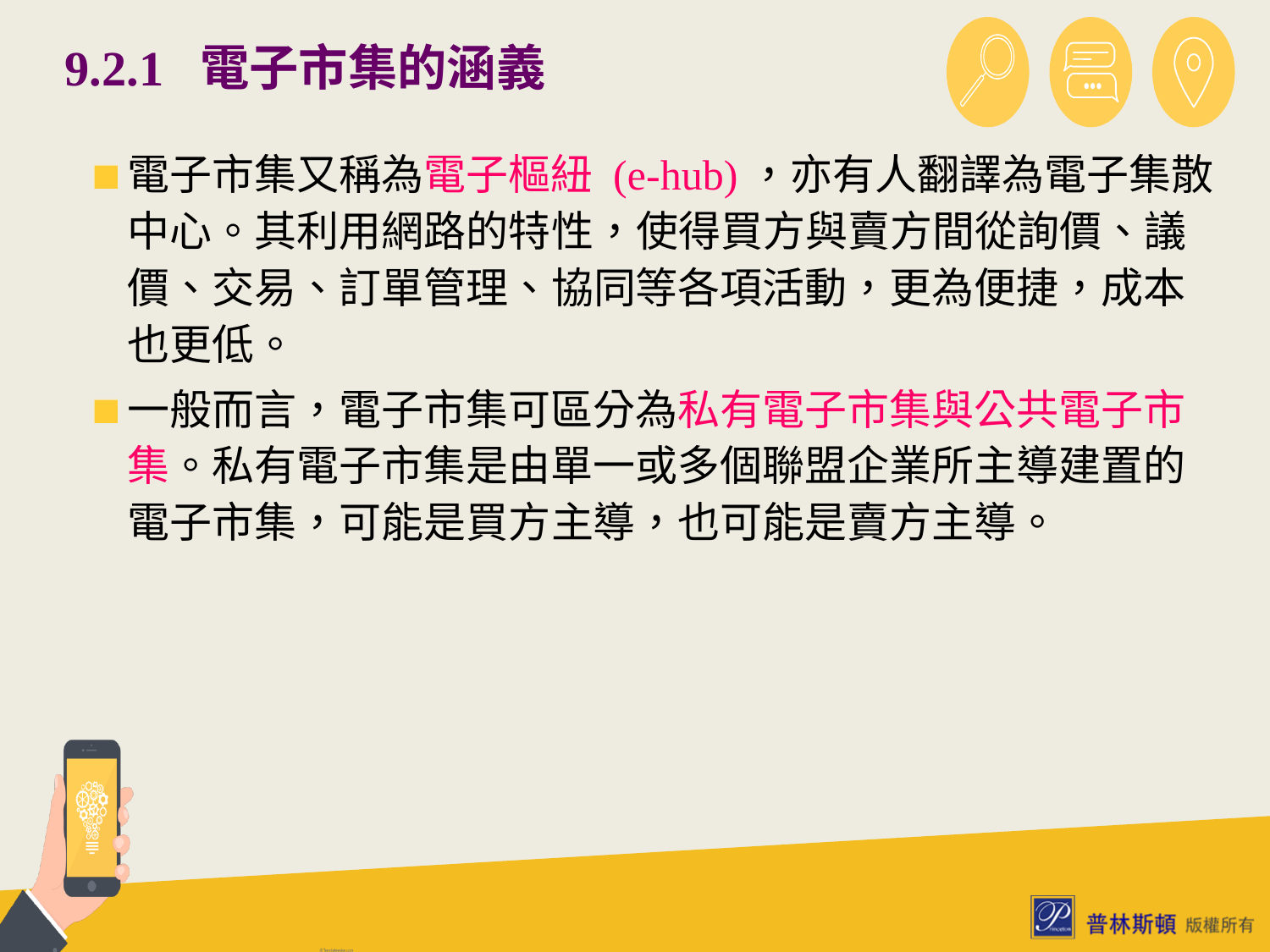

# 9.2.1  電子市集的涵義
電子市集又稱為電子樞紐 (e-hub)，亦有人翻譯為電子集散中心。其利用網路的特性，使得買方與賣方間從詢價、議價、交易、訂單管理、協同等各項活動，更為便捷，成本也更低。
一般而言，電子市集可區分為私有電子市集與公共電子市集。私有電子市集是由單一或多個聯盟企業所主導建置的電子市集，可能是買方主導，也可能是賣方主導。